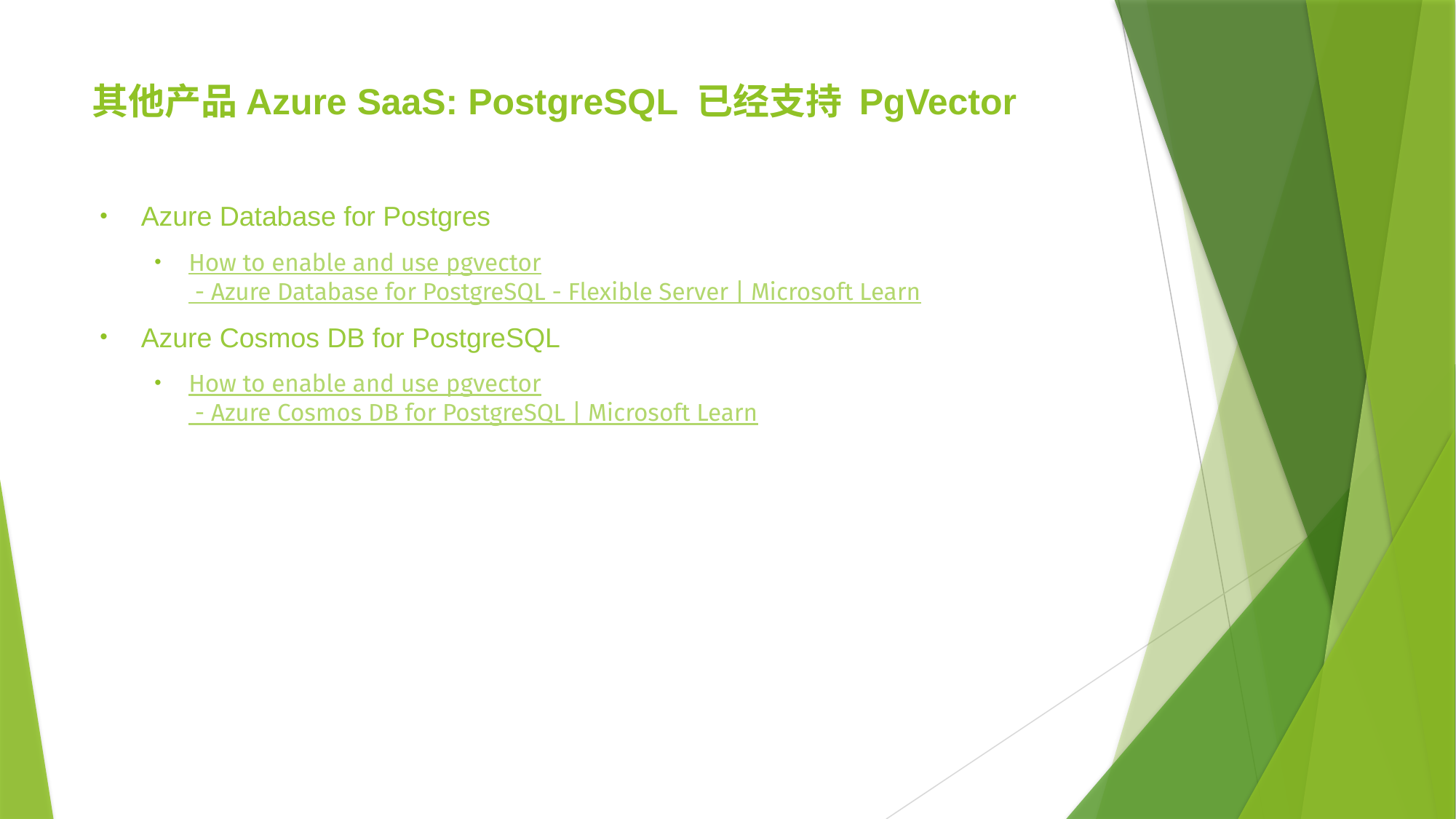

# 其他产品Azure SaaS: PostgreSQL 已经支持 PgVector
Azure Database for Postgres
How to enable and use pgvector - Azure Database for PostgreSQL - Flexible Server | Microsoft Learn
Azure Cosmos DB for PostgreSQL
How to enable and use pgvector - Azure Cosmos DB for PostgreSQL | Microsoft Learn